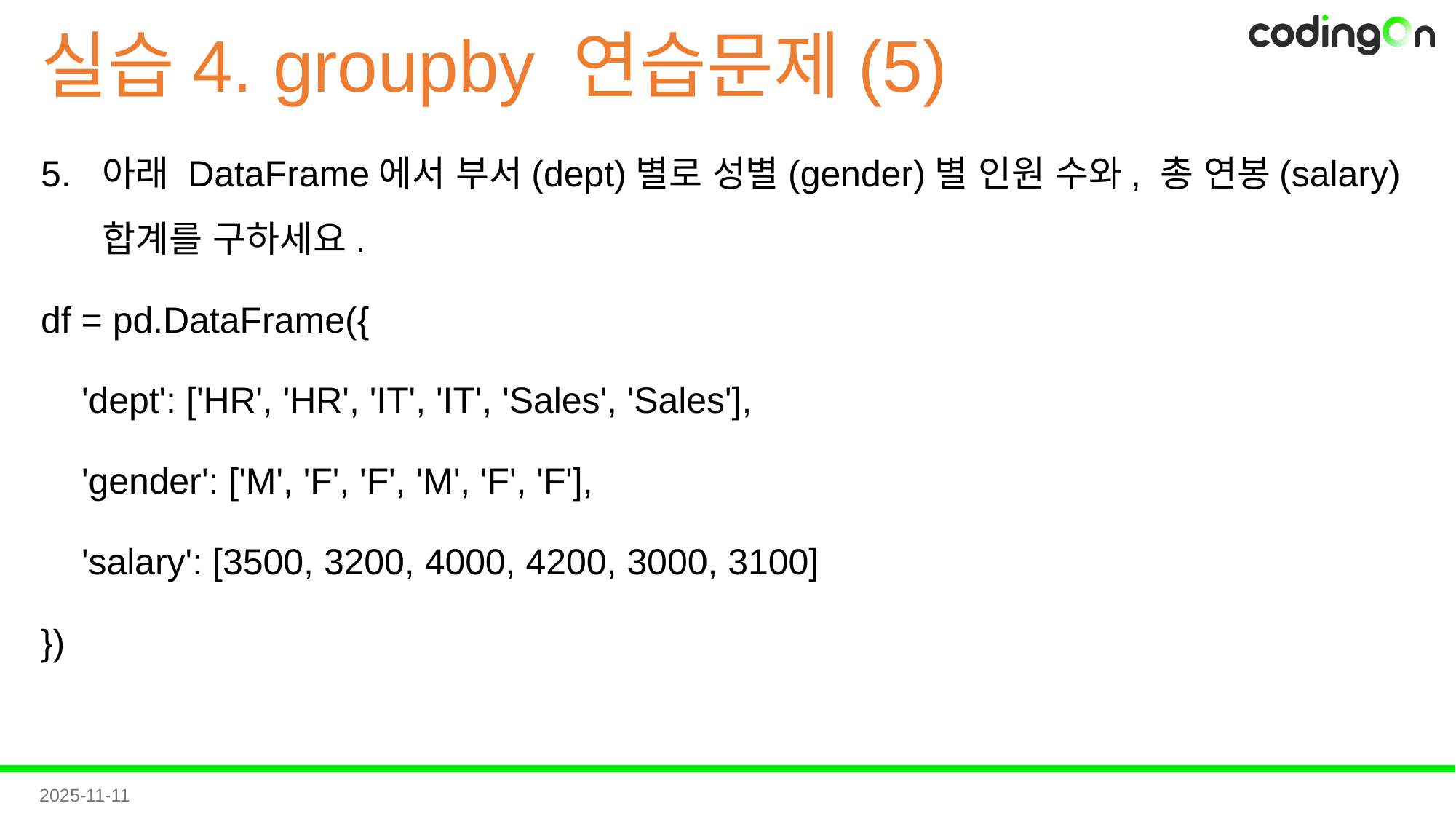

# 실습4. groupby 연습문제(5)
아래 DataFrame에서 부서(dept)별로 성별(gender)별 인원 수와, 총 연봉(salary) 합계를 구하세요.
df = pd.DataFrame({
    'dept': ['HR', 'HR', 'IT', 'IT', 'Sales', 'Sales'],
    'gender': ['M', 'F', 'F', 'M', 'F', 'F'],
    'salary': [3500, 3200, 4000, 4200, 3000, 3100]
})
2025-11-11